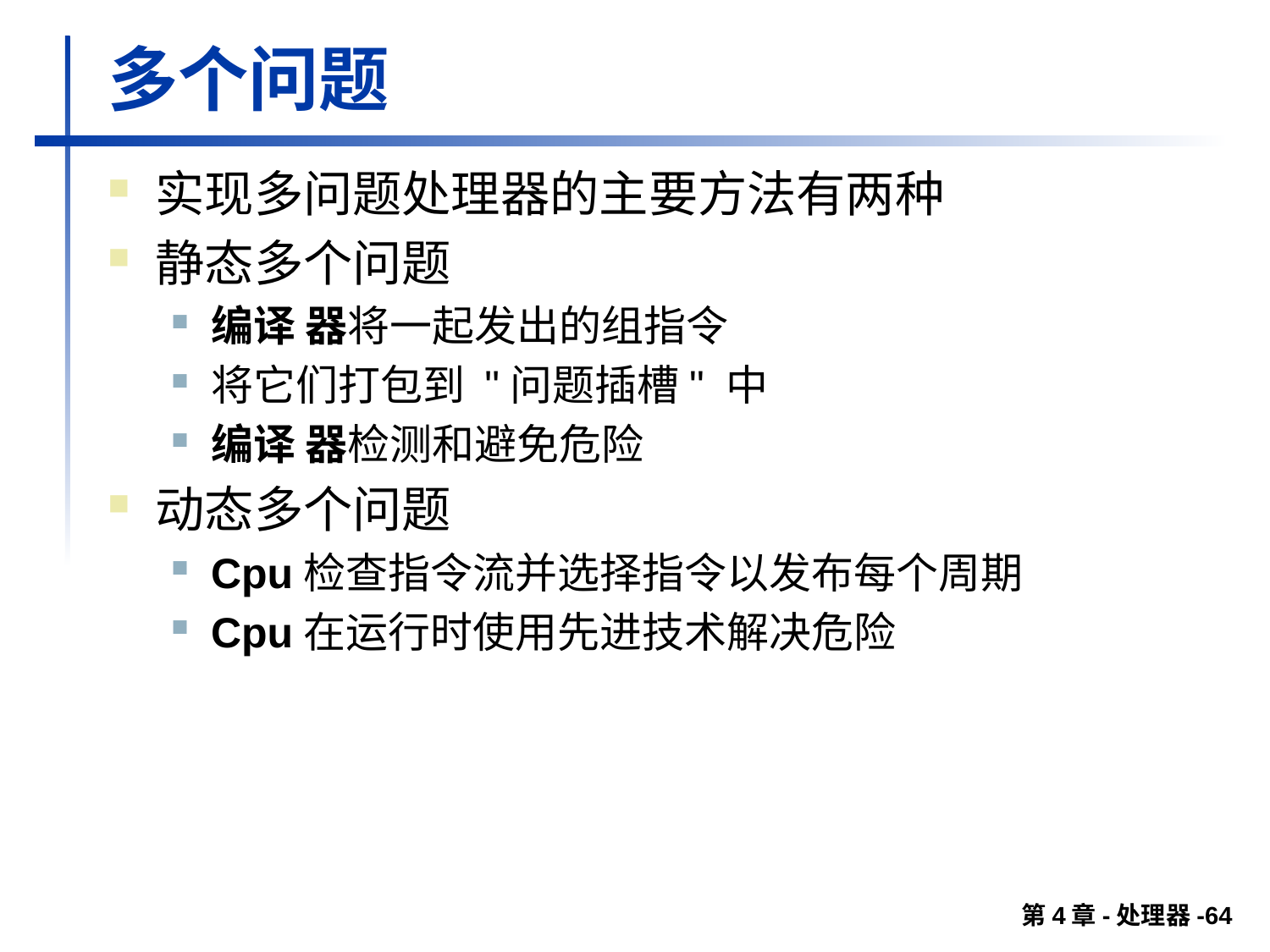

# 多个问题
实现多问题处理器的主要方法有两种
静态多个问题
编译 器将一起发出的组指令
将它们打包到 "问题插槽" 中
编译 器检测和避免危险
动态多个问题
Cpu检查指令流并选择指令以发布每个周期
Cpu在运行时使用先进技术解决危险
第4章-处理器-64